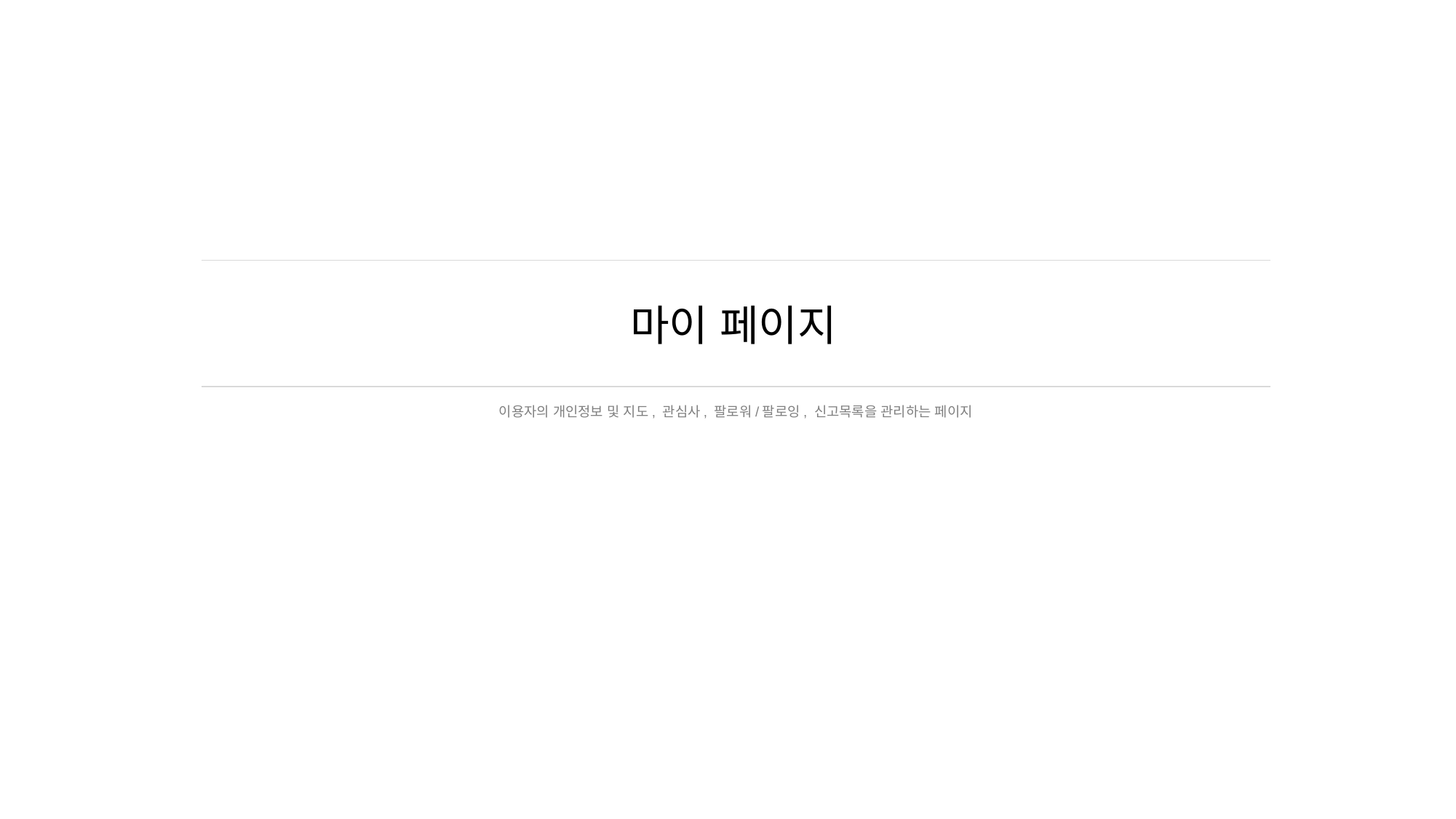

# 마이 페이지
이용자의 개인정보 및 지도, 관심사, 팔로워/팔로잉, 신고목록을 관리하는 페이지